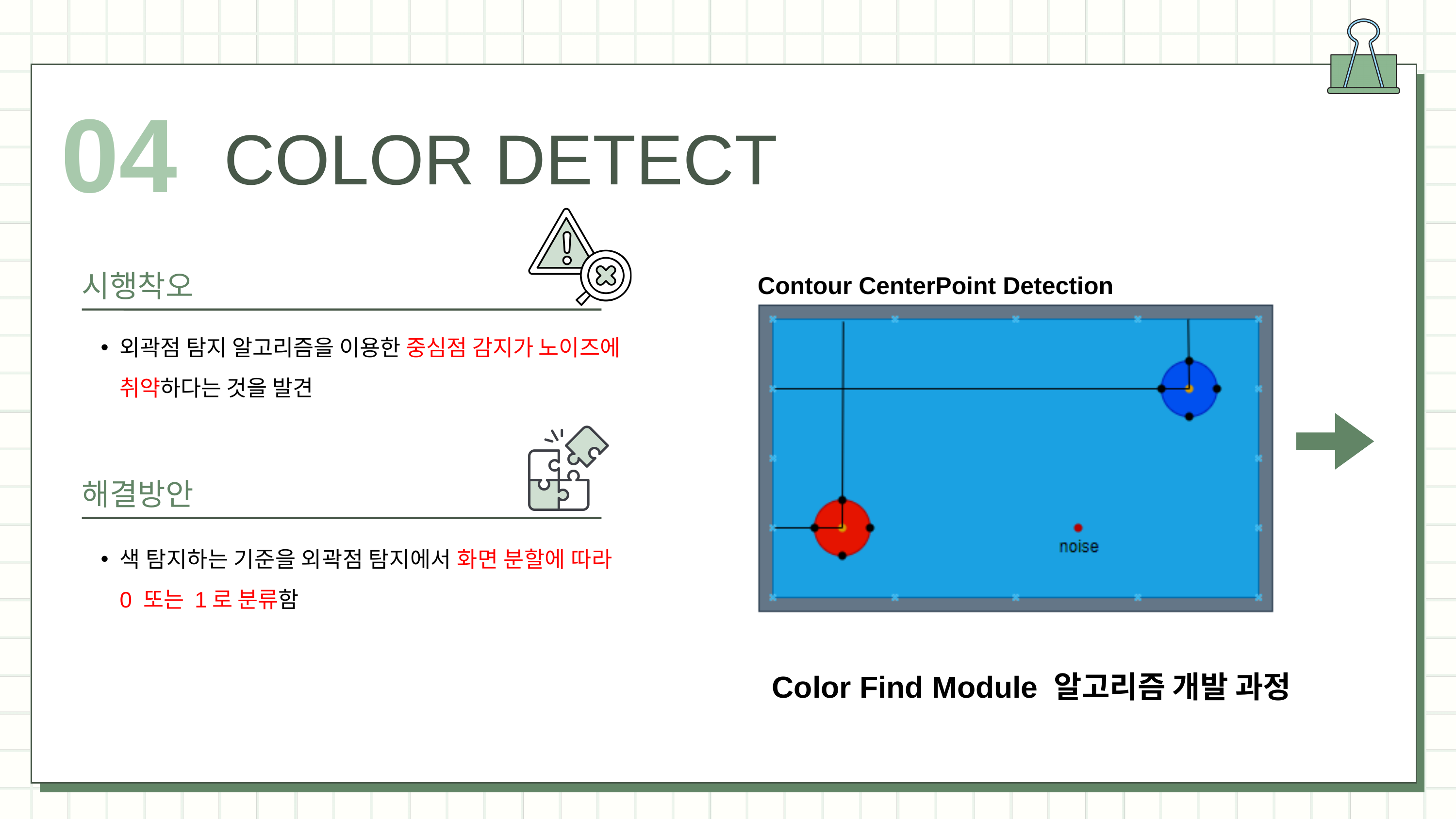

04
COLOR DETECT

시행착오
Contour CenterPoint Detection

외곽점 탐지 알고리즘을 이용한 중심점 감지가 노이즈에 취약하다는 것을 발견

해결방안

색 탐지하는 기준을 외곽점 탐지에서 화면 분할에 따라 0 또는 1로 분류함
Color Find Module 알고리즘 개발 과정